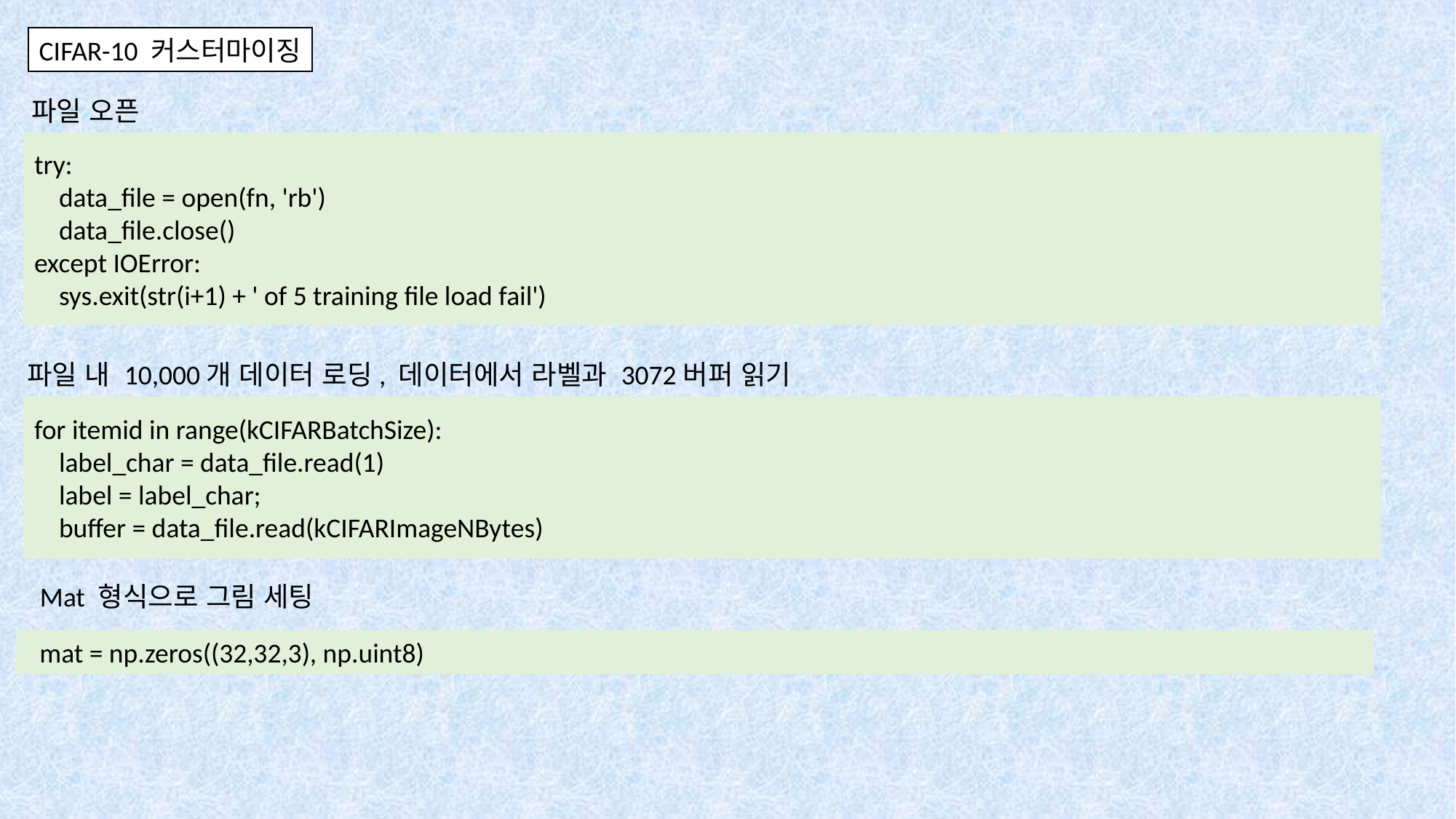

CIFAR-10 커스터마이징
파일 오픈
try:
    data_file = open(fn, 'rb')
    data_file.close()
except IOError:
    sys.exit(str(i+1) + ' of 5 training file load fail')
파일 내 10,000개 데이터 로딩, 데이터에서 라벨과 3072버퍼 읽기
for itemid in range(kCIFARBatchSize):
    label_char = data_file.read(1)
    label = label_char;
    buffer = data_file.read(kCIFARImageNBytes)
Mat 형식으로 그림 세팅
  mat = np.zeros((32,32,3), np.uint8)